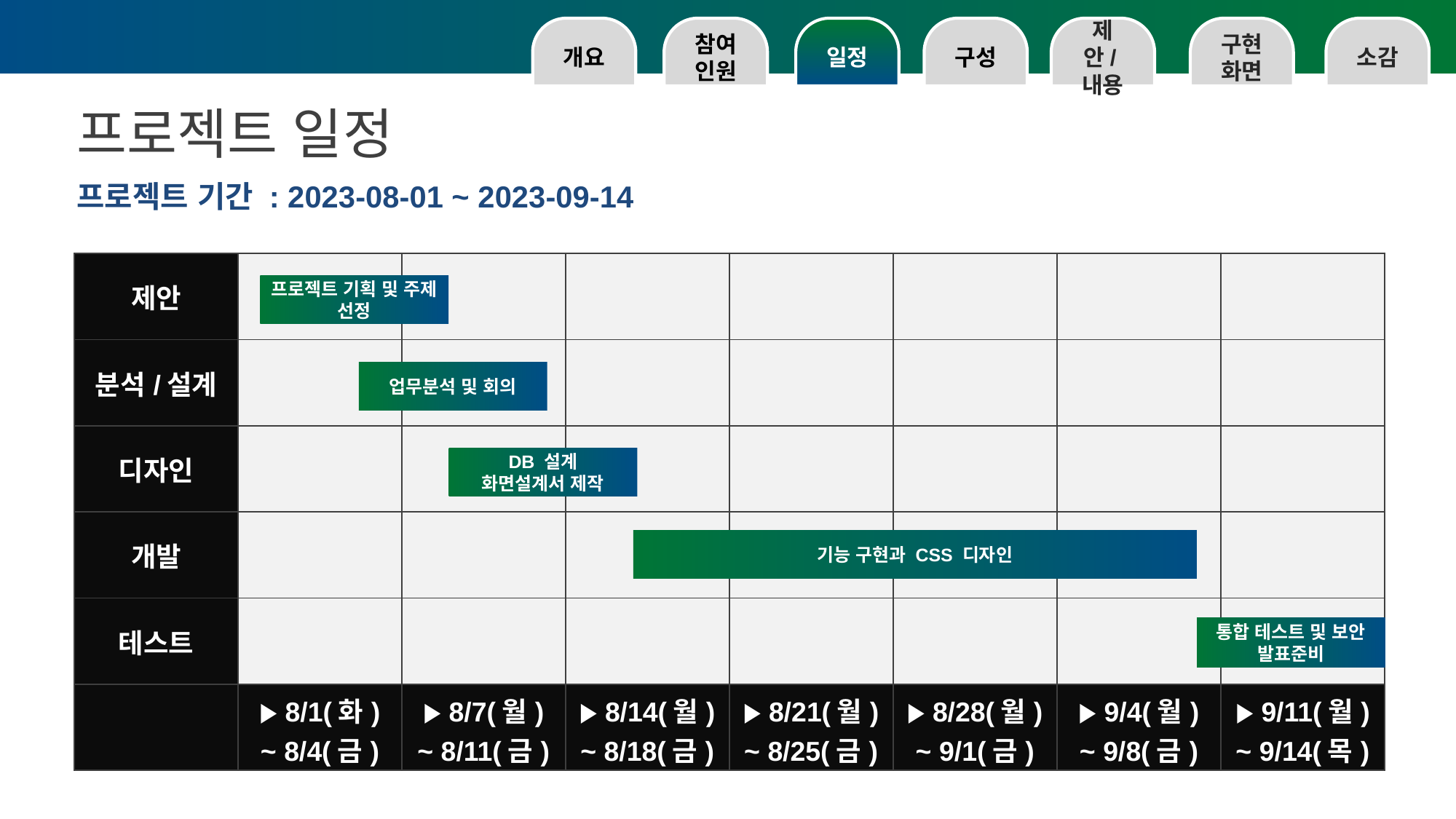

소감
구현화면
제안/내용
구성
일정
참여인원
개요

프로젝트 일정
프로젝트 기간 : 2023-08-01 ~ 2023-09-14
| 제안 |  |  |  |  |  |  |  |
| --- | --- | --- | --- | --- | --- | --- | --- |
| 분석/설계 |  |  |  |  |  |  |  |
| 디자인 |  |  |  |  |  |  |  |
| 개발 |  |  |  |  |  |  |  |
| 테스트 |  |  |  |  |  |  |  |
|  | ▶ 8/1(화) ~ 8/4(금) | ▶ 8/7(월) ~ 8/11(금) | ▶ 8/14(월) ~ 8/18(금) | ▶ 8/21(월) ~ 8/25(금) | ▶ 8/28(월) ~ 9/1(금) | ▶ 9/4(월) ~ 9/8(금) | ▶ 9/11(월) ~ 9/14(목) |
프로젝트 기획 및 주제 선정
업무분석 및 회의
DB 설계
화면설계서 제작
기능 구현과 CSS 디자인
통합 테스트 및 보안
발표준비